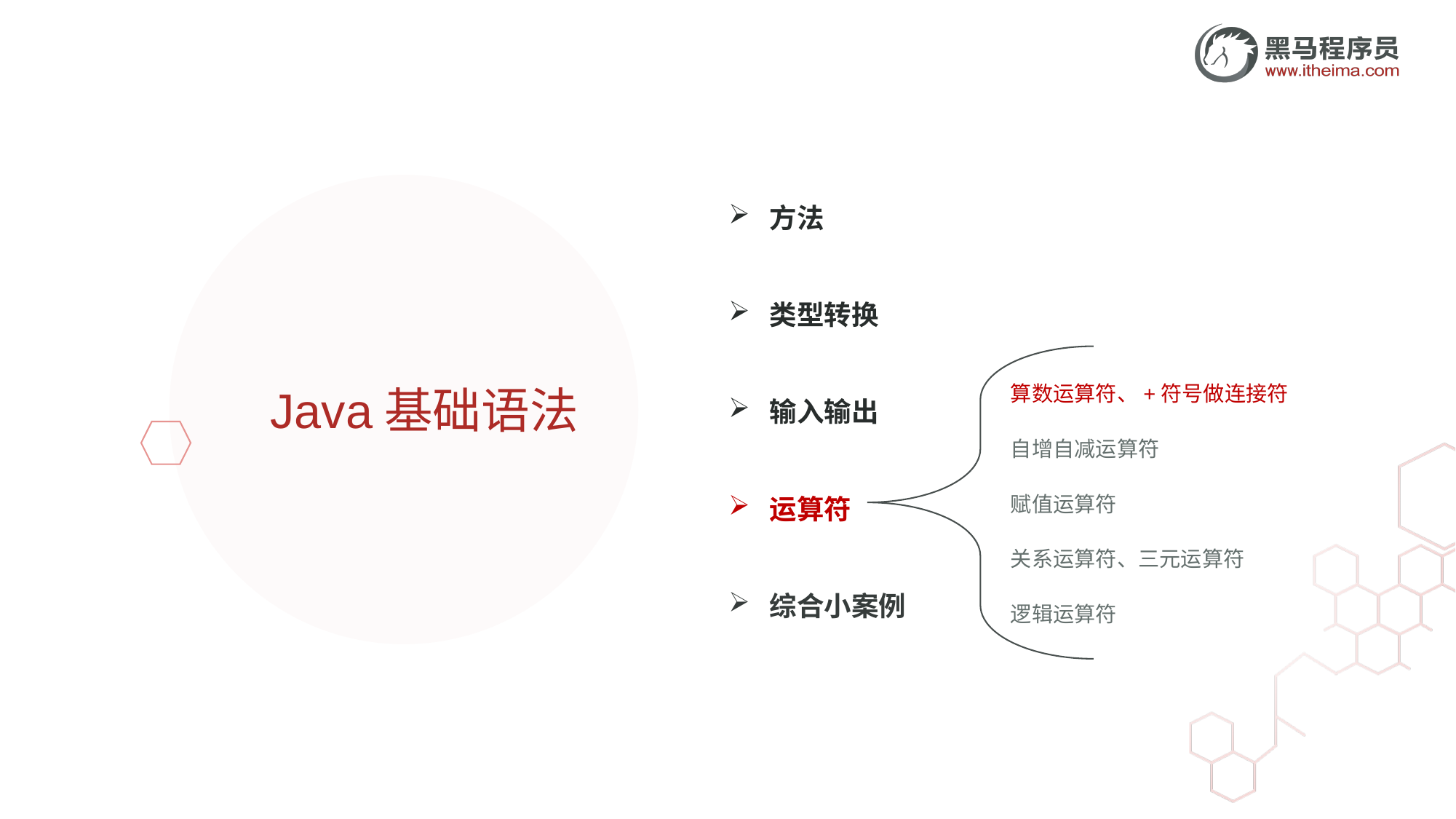

方法
类型转换
输入输出
运算符
综合小案例

算数运算符、+符号做连接符
自增自减运算符
赋值运算符
关系运算符、三元运算符
逻辑运算符